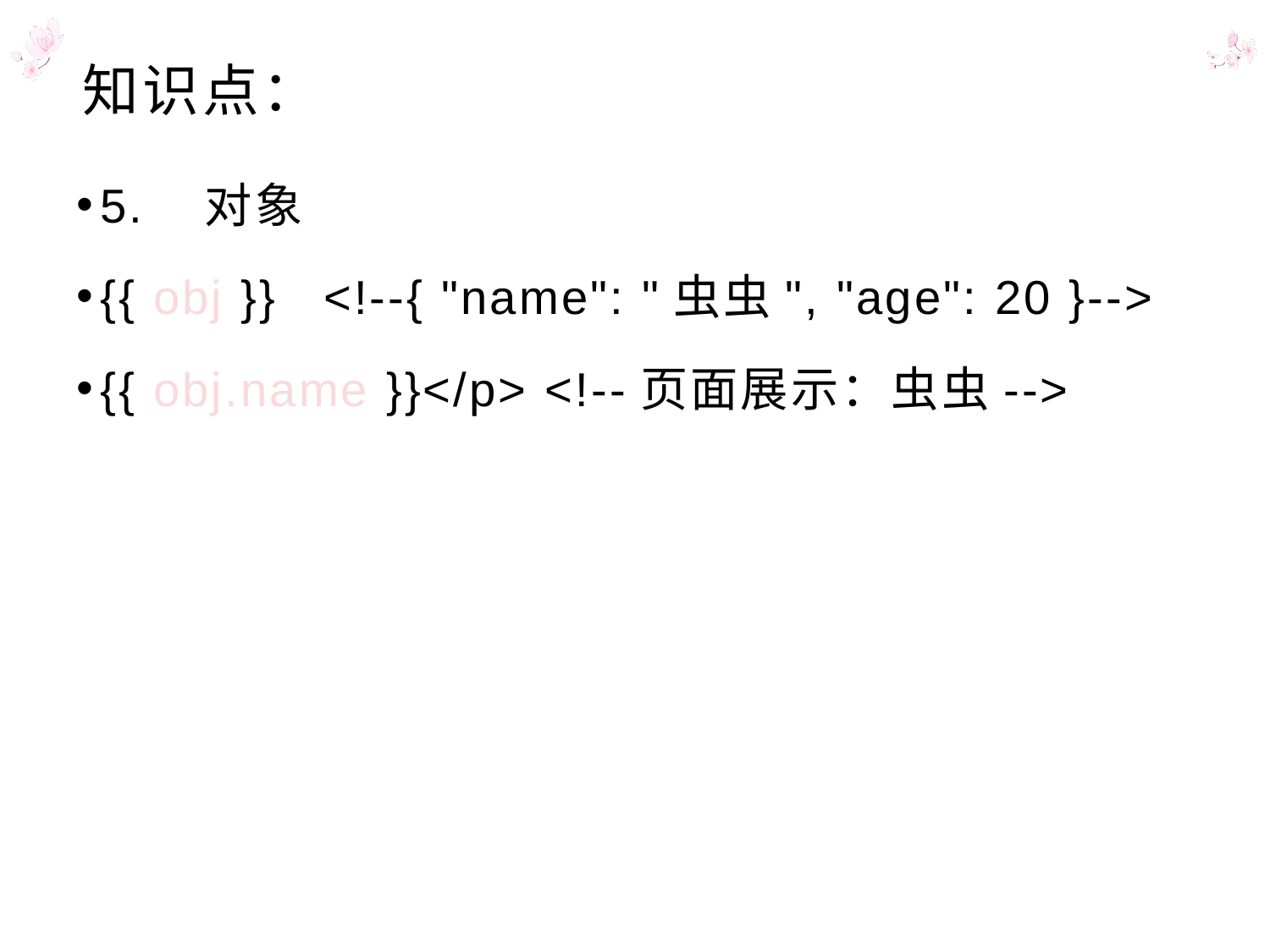

# 知识点：
5.   对象
{{ obj }} 	<!--{ "name": "虫虫", "age": 20 }-->
{{ obj.name }}</p> <!--页面展示：虫虫-->